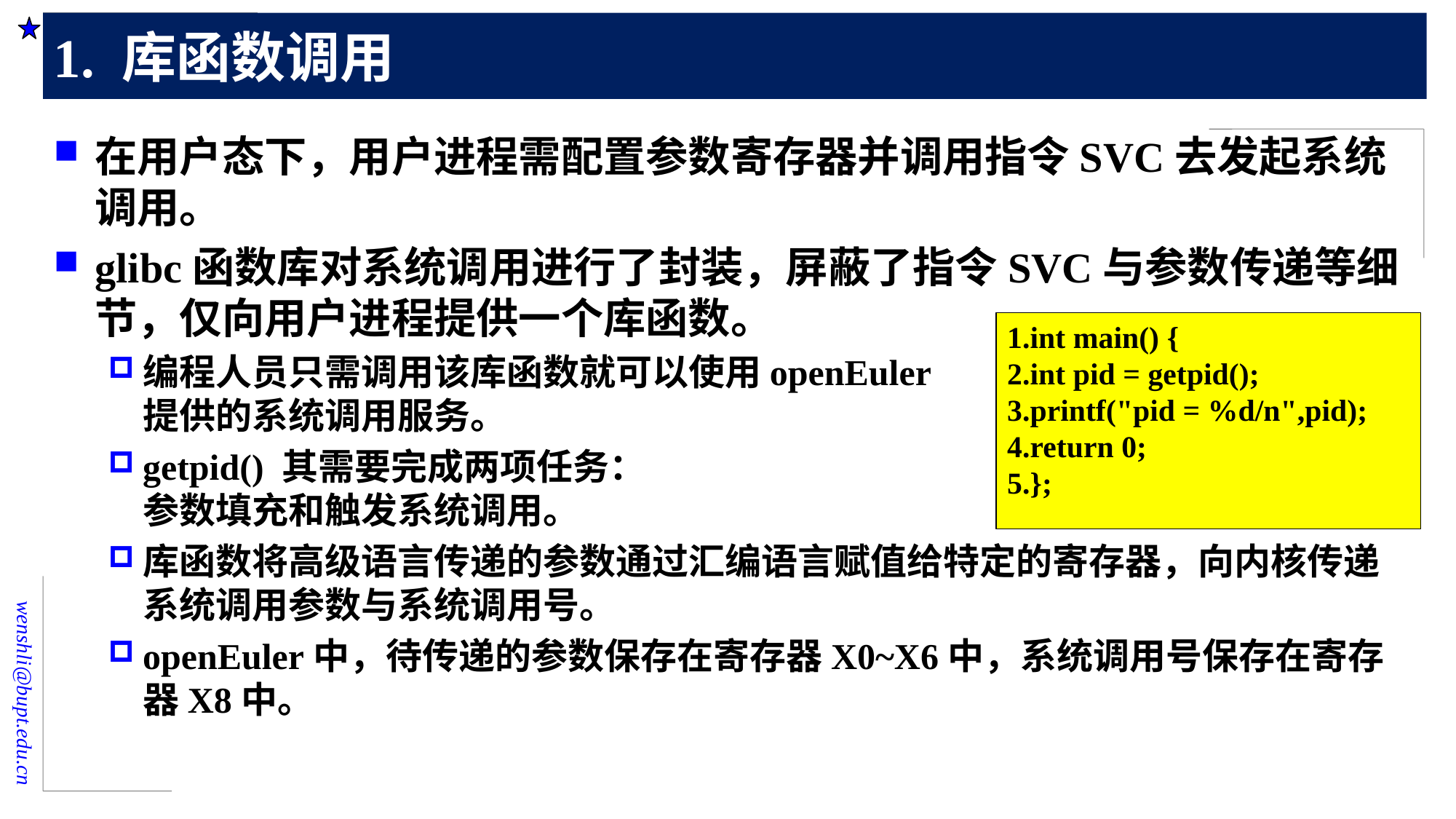

# 1. 库函数调用
在用户态下，用户进程需配置参数寄存器并调用指令SVC去发起系统调用。
glibc函数库对系统调用进行了封装，屏蔽了指令SVC与参数传递等细节，仅向用户进程提供一个库函数。
编程人员只需调用该库函数就可以使用openEuler
提供的系统调用服务。
getpid() 其需要完成两项任务：
参数填充和触发系统调用。
库函数将高级语言传递的参数通过汇编语言赋值给特定的寄存器，向内核传递系统调用参数与系统调用号。
openEuler中，待传递的参数保存在寄存器X0~X6中，系统调用号保存在寄存器X8中。
1.int main() {
2.int pid = getpid();
3.printf("pid = %d/n",pid);
4.return 0;
5.};
94